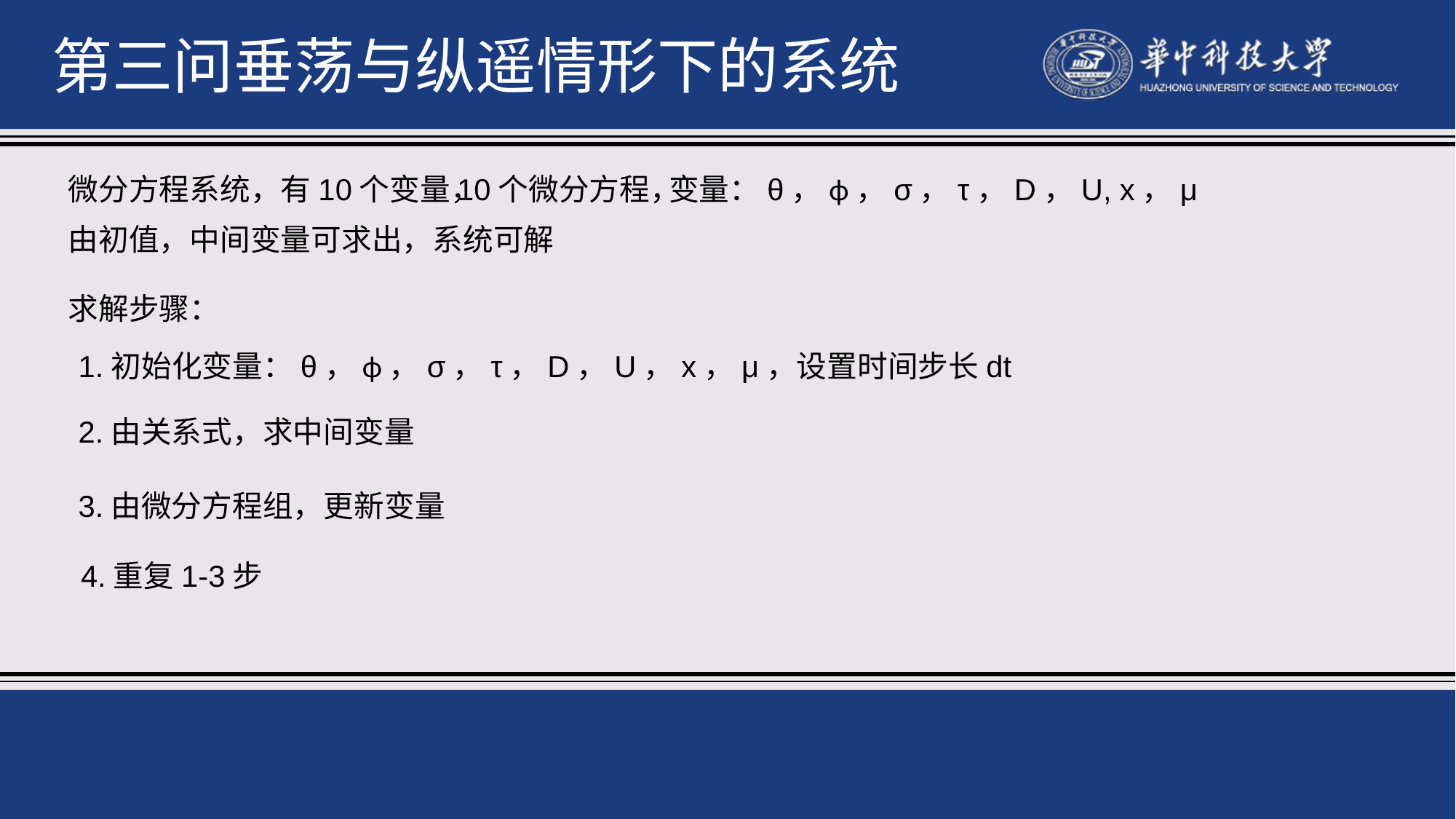

第三问垂荡与纵遥情形下的系统
微分方程系统，有10个变量，
10个微分方程，
变量：θ，ϕ，σ，τ，D，U, x，μ
由初值，中间变量可求出，系统可解
求解步骤：
1.初始化变量：θ，ϕ，σ，τ，D，U，x，μ，设置时间步长dt
2.由关系式，求中间变量
3.由微分方程组，更新变量
4.重复1-3步